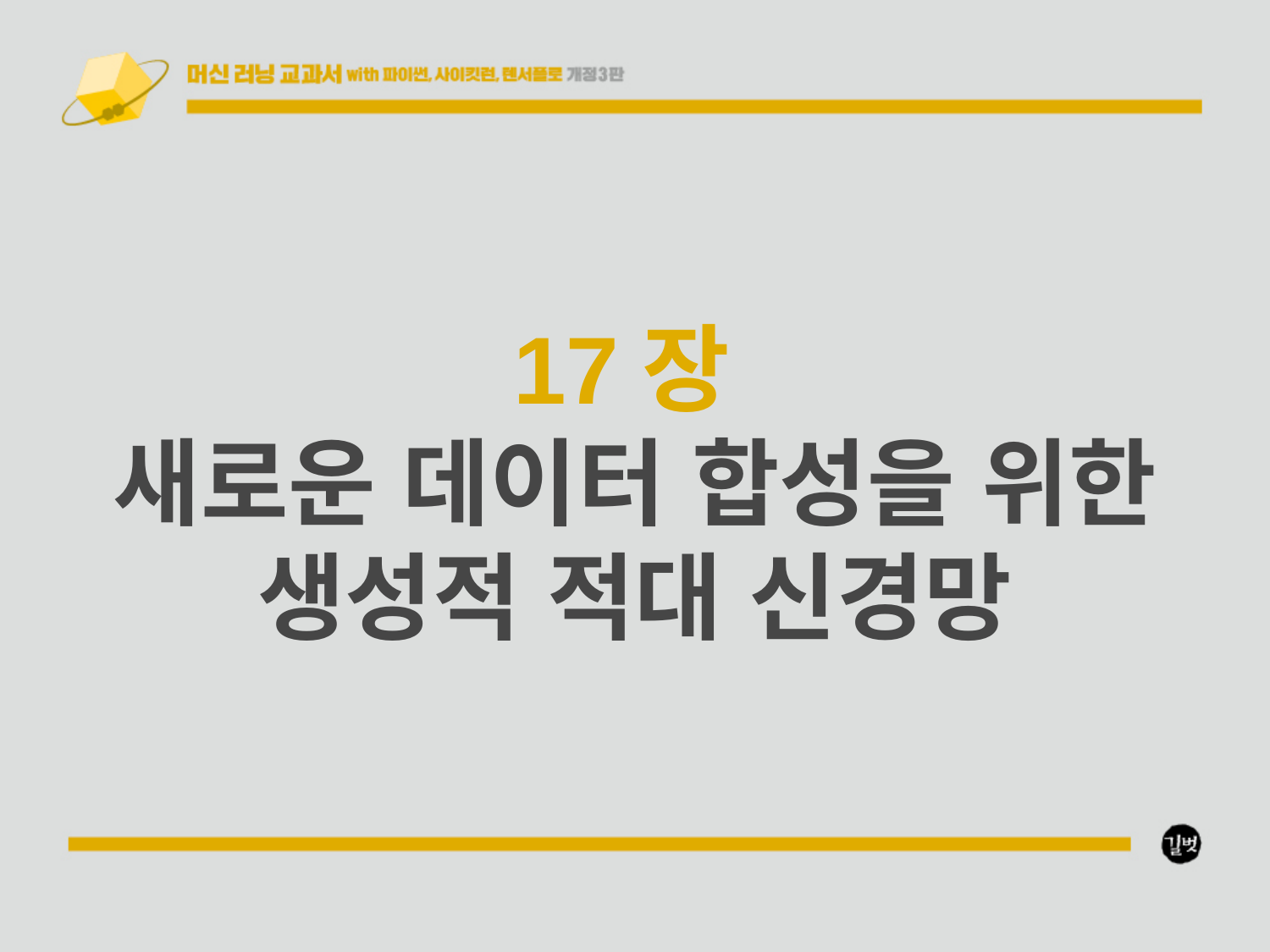

17장
새로운 데이터 합성을 위한
생성적 적대 신경망